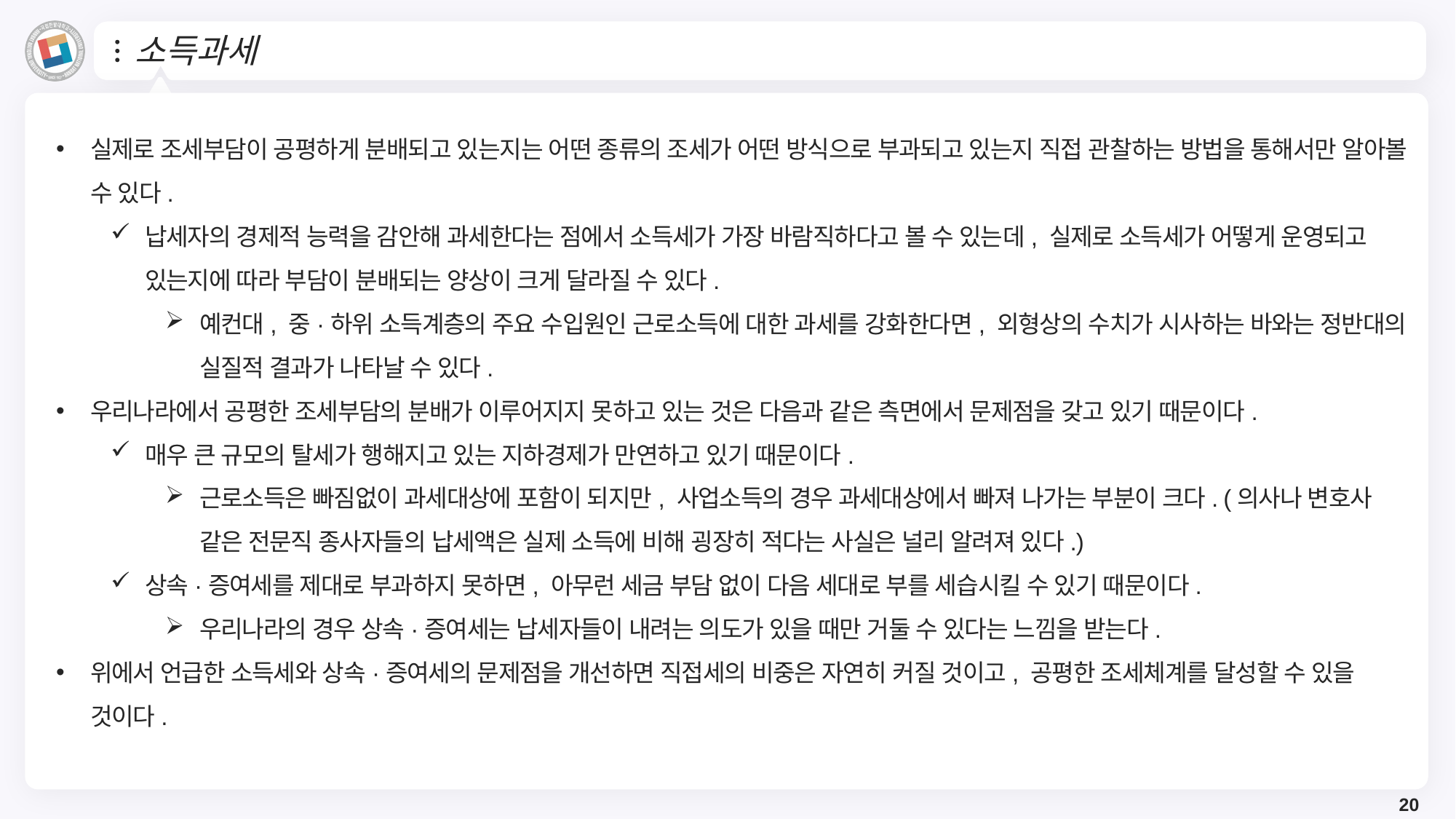

# 소득과세
실제로 조세부담이 공평하게 분배되고 있는지는 어떤 종류의 조세가 어떤 방식으로 부과되고 있는지 직접 관찰하는 방법을 통해서만 알아볼 수 있다.
납세자의 경제적 능력을 감안해 과세한다는 점에서 소득세가 가장 바람직하다고 볼 수 있는데, 실제로 소득세가 어떻게 운영되고 있는지에 따라 부담이 분배되는 양상이 크게 달라질 수 있다.
예컨대, 중·하위 소득계층의 주요 수입원인 근로소득에 대한 과세를 강화한다면, 외형상의 수치가 시사하는 바와는 정반대의 실질적 결과가 나타날 수 있다.
우리나라에서 공평한 조세부담의 분배가 이루어지지 못하고 있는 것은 다음과 같은 측면에서 문제점을 갖고 있기 때문이다.
매우 큰 규모의 탈세가 행해지고 있는 지하경제가 만연하고 있기 때문이다.
근로소득은 빠짐없이 과세대상에 포함이 되지만, 사업소득의 경우 과세대상에서 빠져 나가는 부분이 크다. (의사나 변호사 같은 전문직 종사자들의 납세액은 실제 소득에 비해 굉장히 적다는 사실은 널리 알려져 있다.)
상속·증여세를 제대로 부과하지 못하면, 아무런 세금 부담 없이 다음 세대로 부를 세습시킬 수 있기 때문이다.
우리나라의 경우 상속·증여세는 납세자들이 내려는 의도가 있을 때만 거둘 수 있다는 느낌을 받는다.
위에서 언급한 소득세와 상속·증여세의 문제점을 개선하면 직접세의 비중은 자연히 커질 것이고, 공평한 조세체계를 달성할 수 있을 것이다.

20